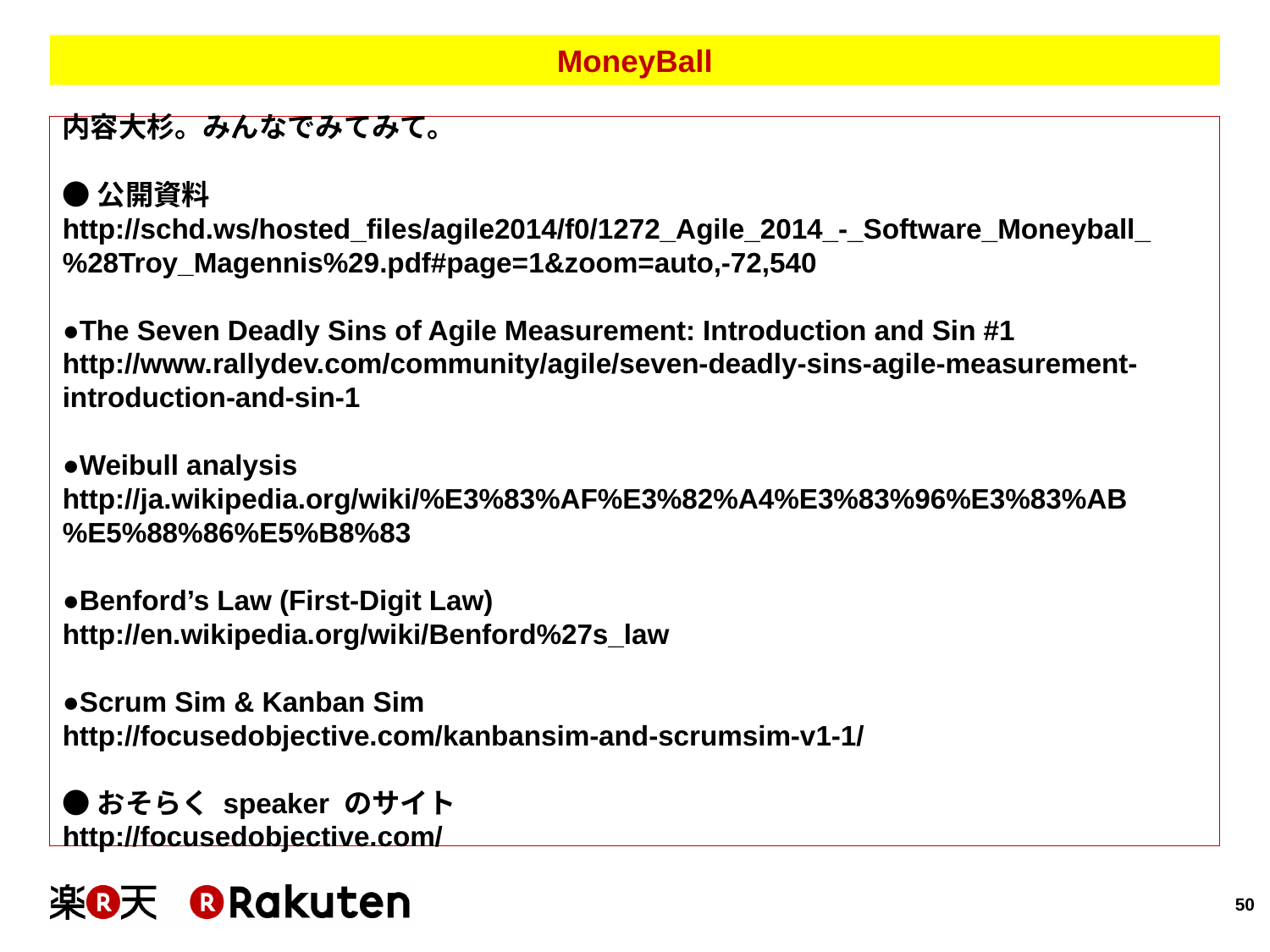

# MoneyBall
内容大杉。みんなでみてみて。

●公開資料
http://schd.ws/hosted_files/agile2014/f0/1272_Agile_2014_-_Software_Moneyball_%28Troy_Magennis%29.pdf#page=1&zoom=auto,-72,540

●The Seven Deadly Sins of Agile Measurement: Introduction and Sin #1
http://www.rallydev.com/community/agile/seven-deadly-sins-agile-measurement-introduction-and-sin-1

●Weibull analysis
http://ja.wikipedia.org/wiki/%E3%83%AF%E3%82%A4%E3%83%96%E3%83%AB%E5%88%86%E5%B8%83

●Benford’s Law (First-Digit Law)
http://en.wikipedia.org/wiki/Benford%27s_law

●Scrum Sim & Kanban Sim
http://focusedobjective.com/kanbansim-and-scrumsim-v1-1/

●おそらく speaker のサイト
http://focusedobjective.com/